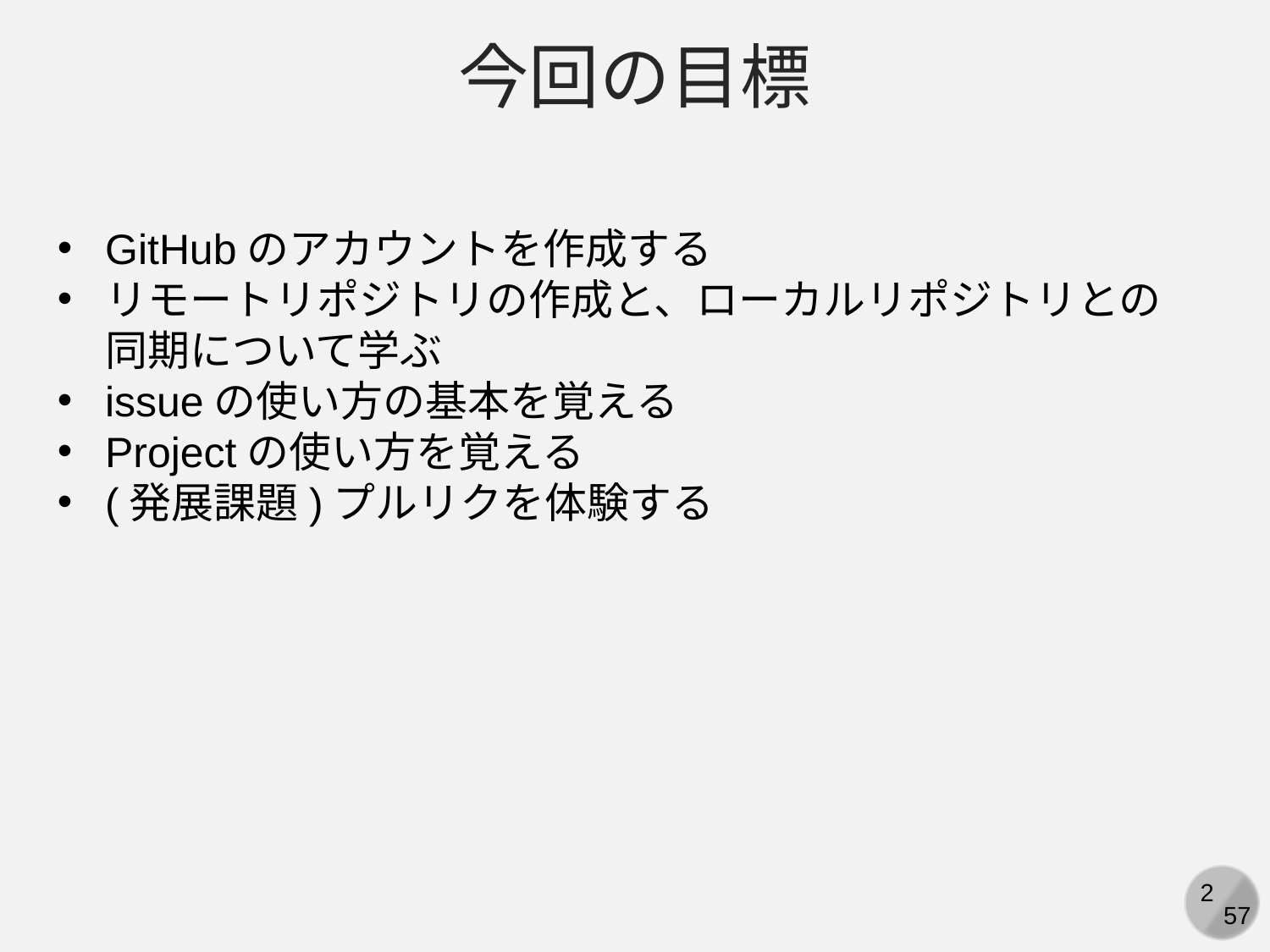

今回の目標
GitHubのアカウントを作成する
リモートリポジトリの作成と、ローカルリポジトリとの同期について学ぶ
issueの使い方の基本を覚える
Projectの使い方を覚える
(発展課題)プルリクを体験する